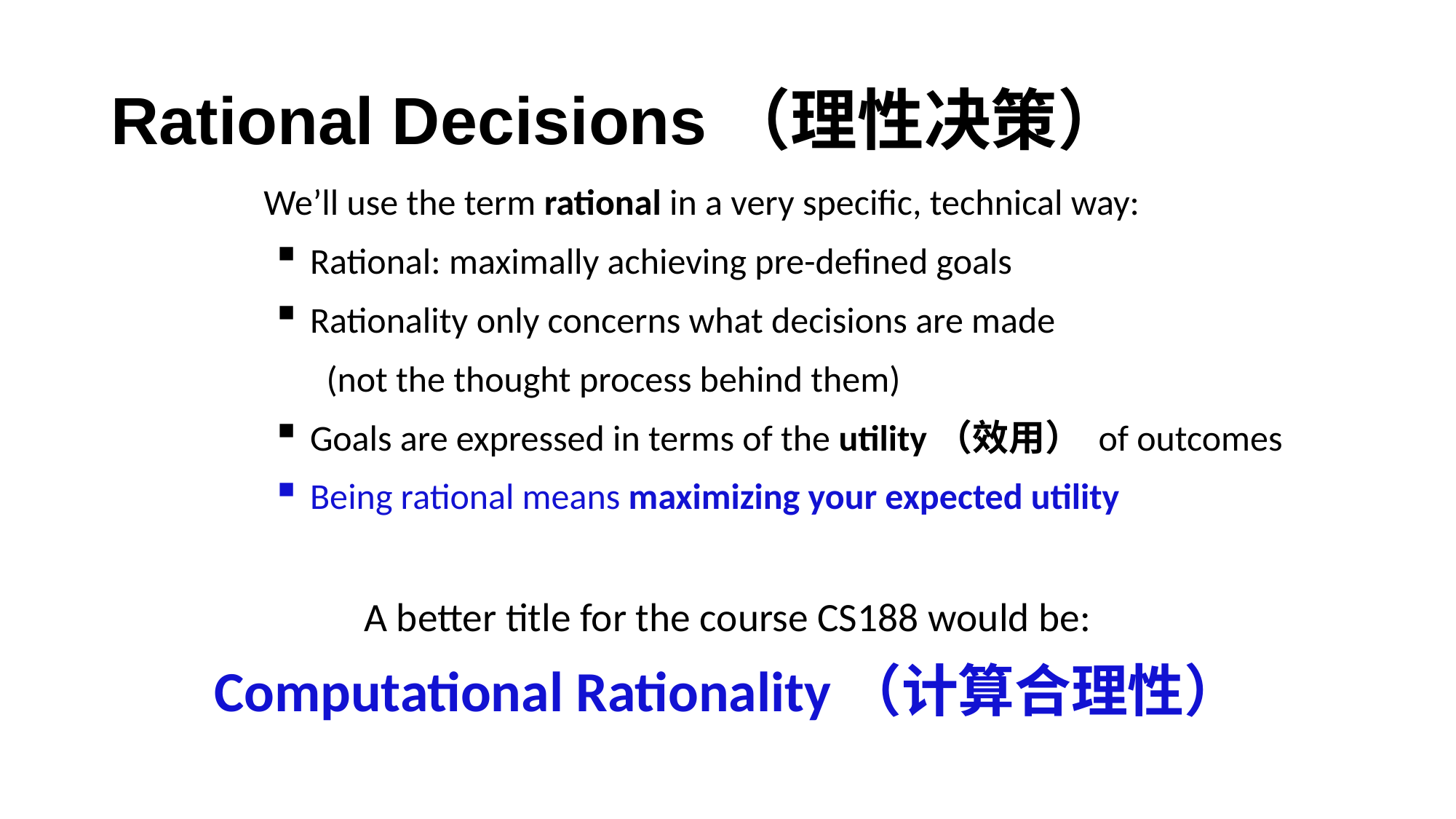

# Rational Decisions（理性决策）
  We’ll use the term rational in a very specific, technical way:
 Rational: maximally achieving pre-defined goals
 Rationality only concerns what decisions are made
   (not the thought process behind them)
 Goals are expressed in terms of the utility（效用） of outcomes
 Being rational means maximizing your expected utility
A better title for the course CS188 would be:
Computational Rationality（计算合理性）